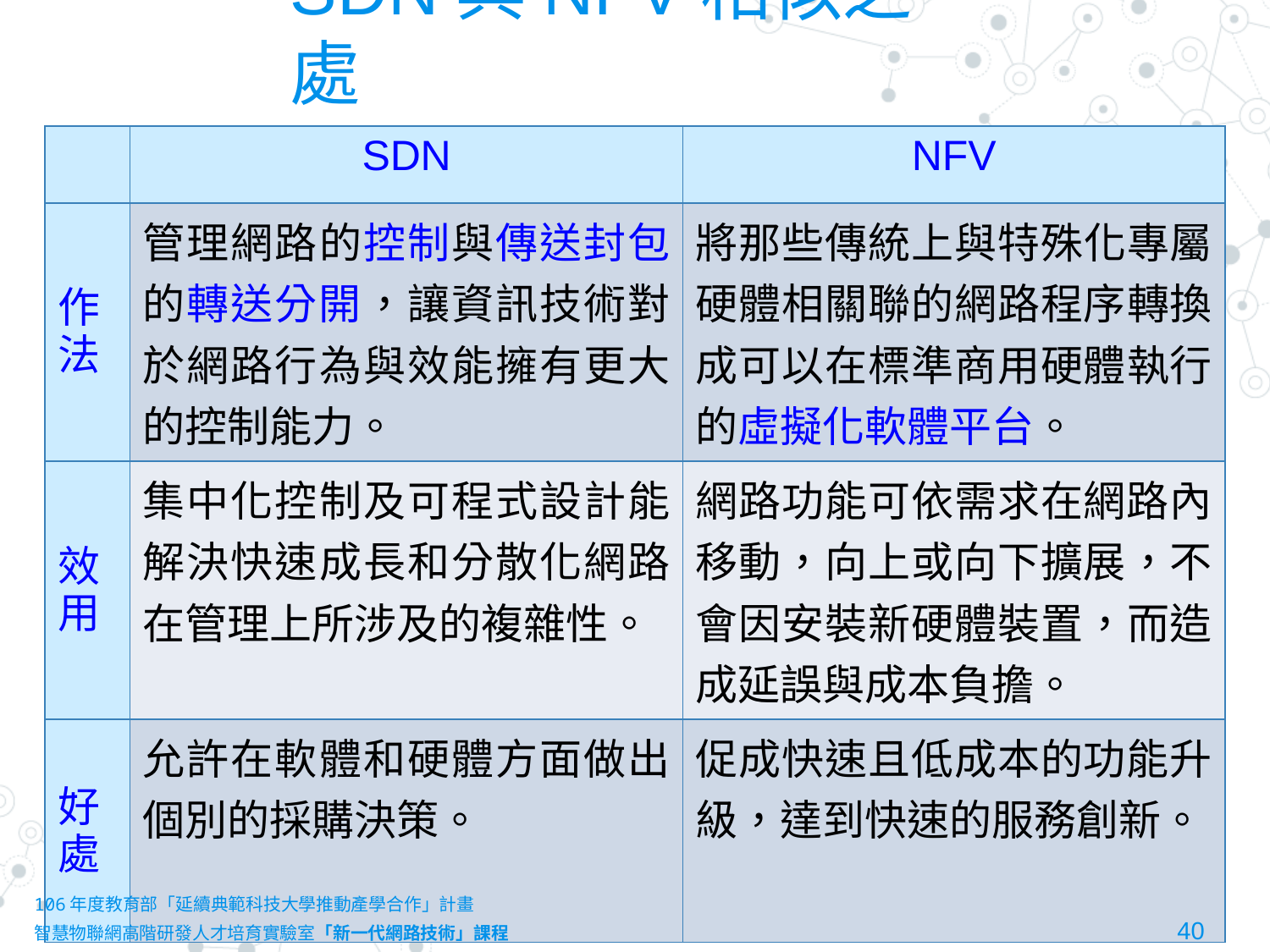

# SDN與NFV相似之處
|  | SDN | NFV |
| --- | --- | --- |
| 作法 | 管理網路的控制與傳送封包的轉送分開，讓資訊技術對於網路行為與效能擁有更大的控制能力。 | 將那些傳統上與特殊化專屬硬體相關聯的網路程序轉換成可以在標準商用硬體執行的虛擬化軟體平台。 |
| 效用 | 集中化控制及可程式設計能解決快速成長和分散化網路在管理上所涉及的複雜性。 | 網路功能可依需求在網路內移動，向上或向下擴展，不會因安裝新硬體裝置，而造成延誤與成本負擔。 |
| 好處 | 允許在軟體和硬體方面做出個別的採購決策。 | 促成快速且低成本的功能升級，達到快速的服務創新。 |
106年度教育部「延續典範科技大學推動產學合作」計畫
智慧物聯網高階研發人才培育實驗室「新一代網路技術」課程						40